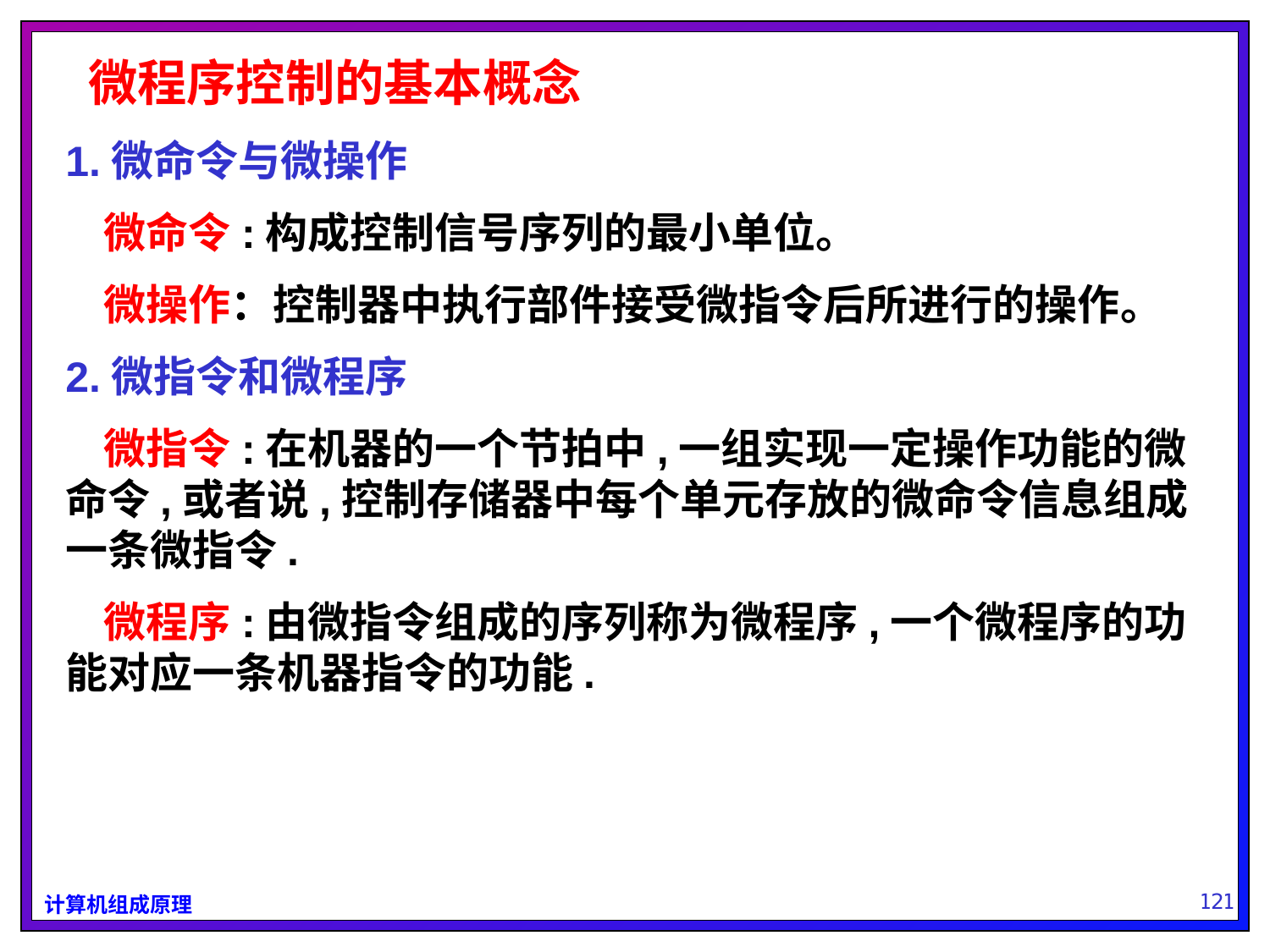

微程序控制的基本概念
1.微命令与微操作
   微命令:构成控制信号序列的最小单位。
   微操作：控制器中执行部件接受微指令后所进行的操作。
2.微指令和微程序
   微指令:在机器的一个节拍中,一组实现一定操作功能的微命令,或者说,控制存储器中每个单元存放的微命令信息组成一条微指令.
   微程序:由微指令组成的序列称为微程序,一个微程序的功能对应一条机器指令的功能.